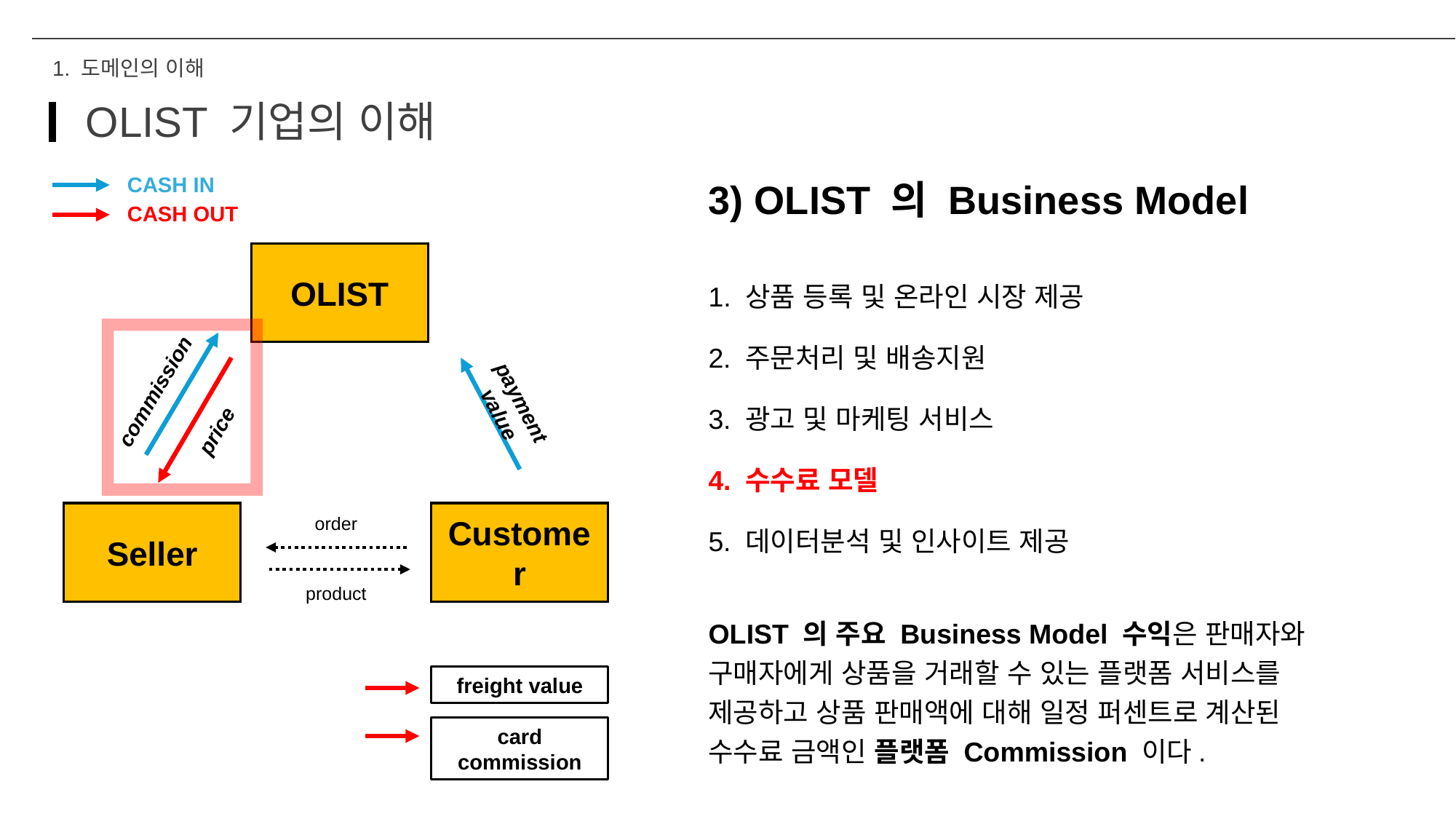

1. 도메인의 이해
OLIST 기업의 이해
3) OLIST 의 Business Model
 상품 등록 및 온라인 시장 제공
2. 주문처리 및 배송지원
3. 광고 및 마케팅 서비스
4. 수수료 모델
5. 데이터분석 및 인사이트 제공
CASH IN
CASH OUT
OLIST

commission
payment value
price
Customer
Seller
order
product
freight value
card commission
OLIST 의 주요 Business Model 수익은 판매자와
구매자에게 상품을 거래할 수 있는 플랫폼 서비스를
제공하고 상품 판매액에 대해 일정 퍼센트로 계산된
수수료 금액인 플랫폼 Commission 이다.